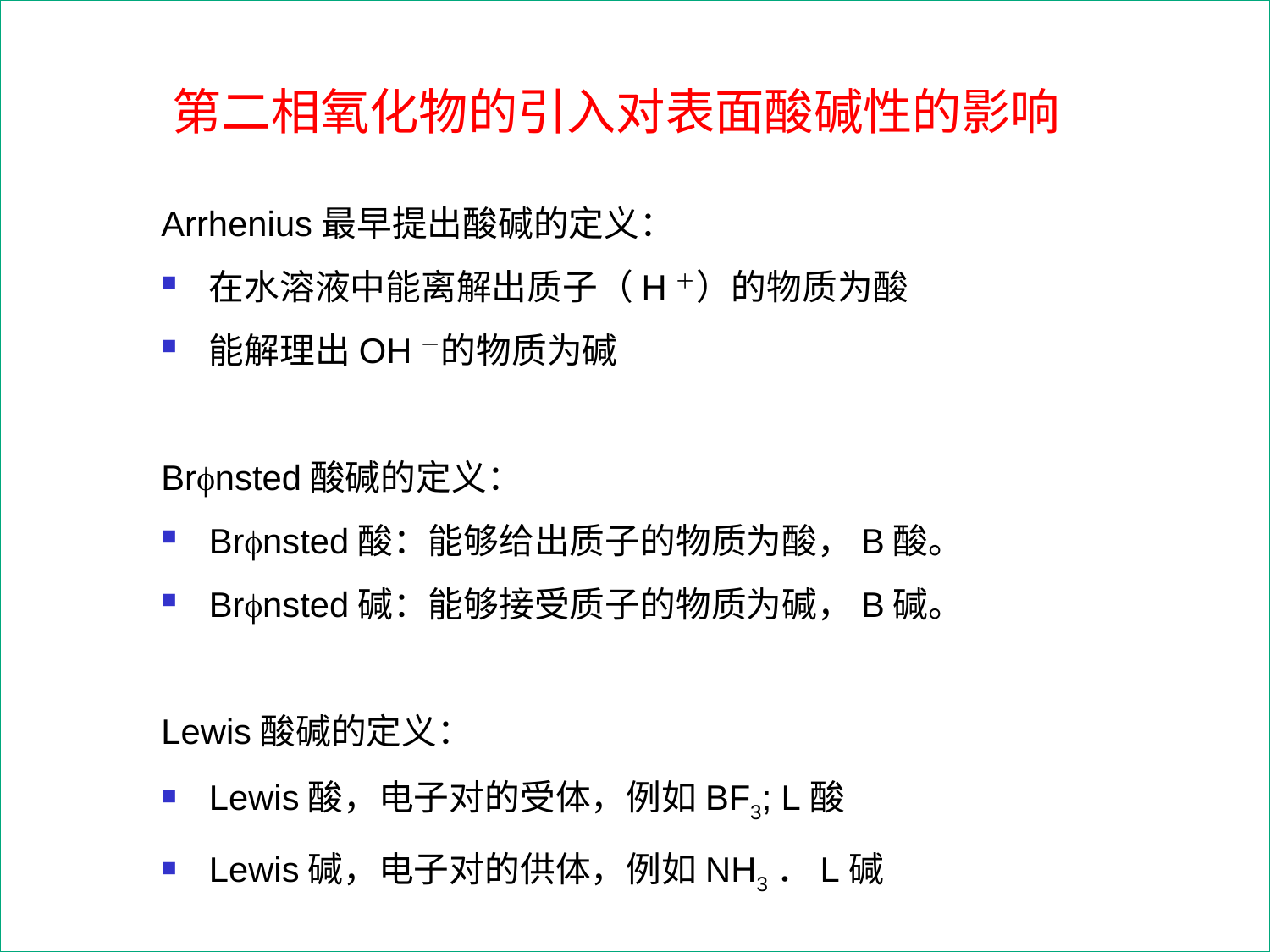

# 第二相氧化物的引入对表面酸碱性的影响
Arrhenius最早提出酸碱的定义：
在水溶液中能离解出质子（H＋）的物质为酸
能解理出OH－的物质为碱

Brφnsted酸碱的定义：
Brφnsted酸：能够给出质子的物质为酸，B酸。
Brφnsted碱：能够接受质子的物质为碱，B碱。

Lewis酸碱的定义：
Lewis酸，电子对的受体，例如BF3; L酸
Lewis碱，电子对的供体，例如NH3．L碱